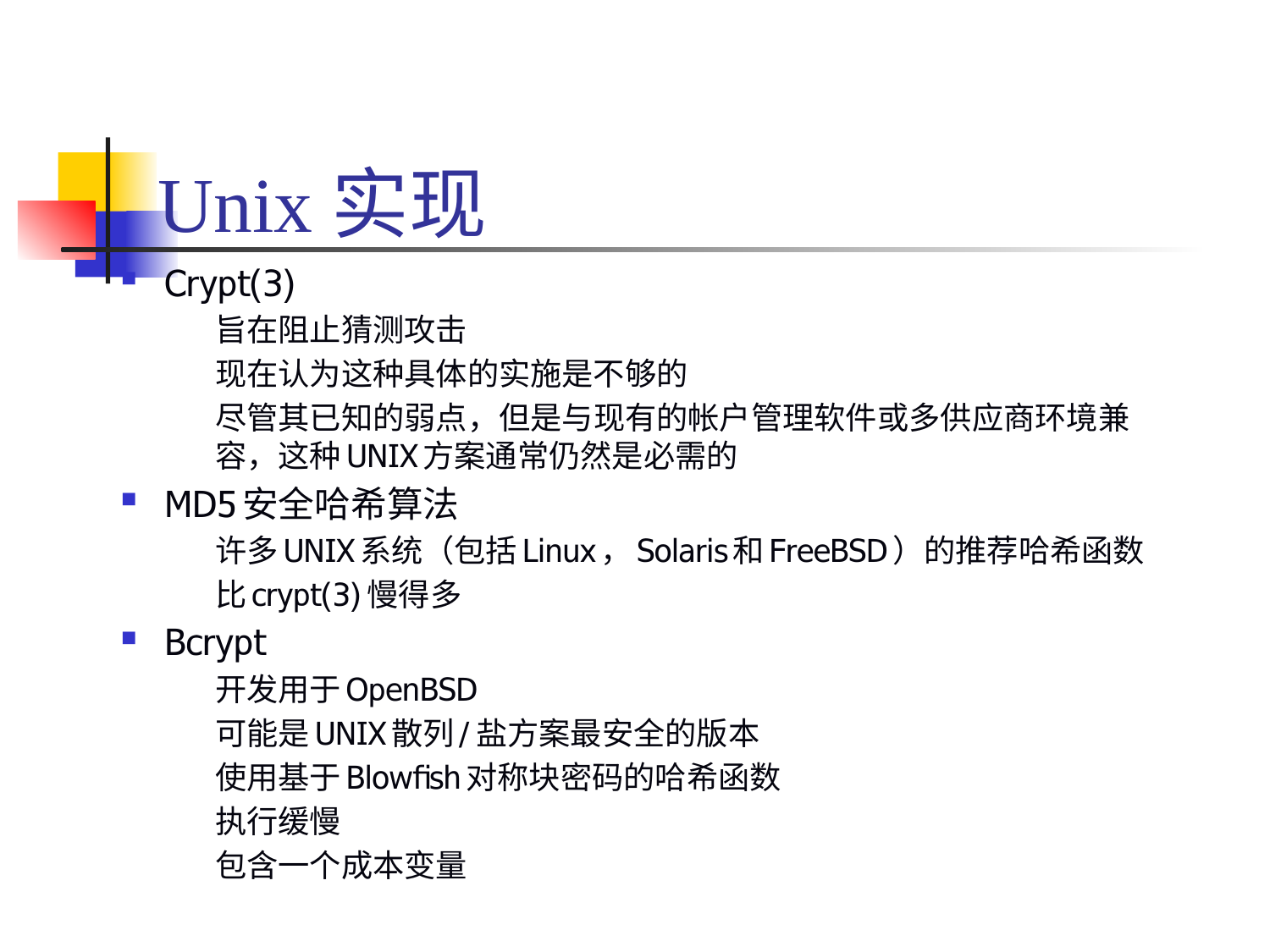

# Unix实现
Crypt(3)
旨在阻止猜测攻击
现在认为这种具体的实施是不够的
尽管其已知的弱点，但是与现有的帐户管理软件或多供应商环境兼容，这种UNIX方案通常仍然是必需的
MD5安全哈希算法
许多UNIX系统（包括Linux，Solaris和FreeBSD）的推荐哈希函数
比crypt(3)慢得多
Bcrypt
开发用于OpenBSD
可能是UNIX散列/盐方案最安全的版本
使用基于Blowfish对称块密码的哈希函数
执行缓慢
包含一个成本变量